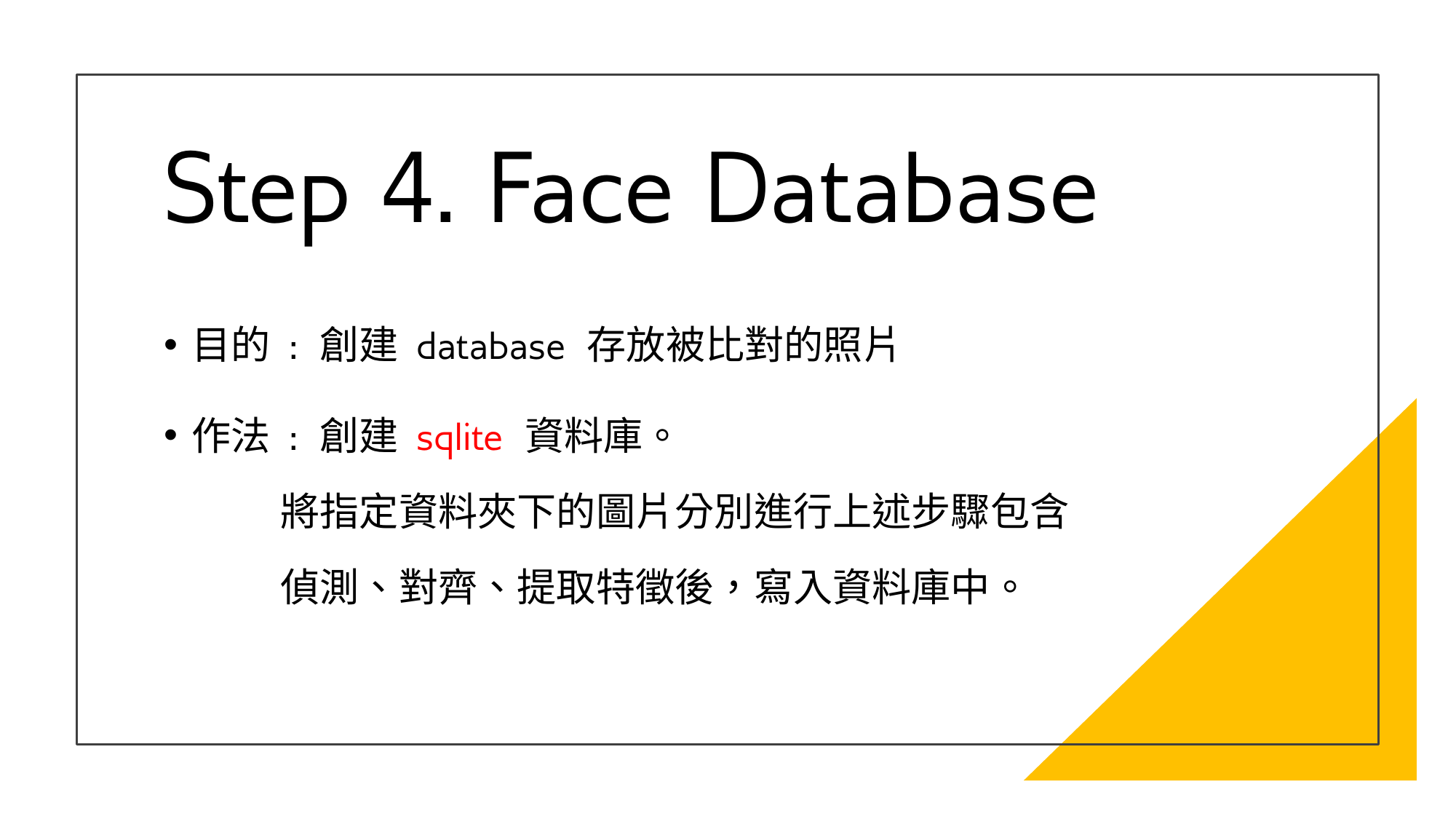

# Step 4. Face Database
目的 : 創建 database 存放被比對的照片
作法 : 創建 sqlite 資料庫。
          將指定資料夾下的圖片分別進行上述步驟包含
          偵測、對齊、提取特徵後，寫入資料庫中。